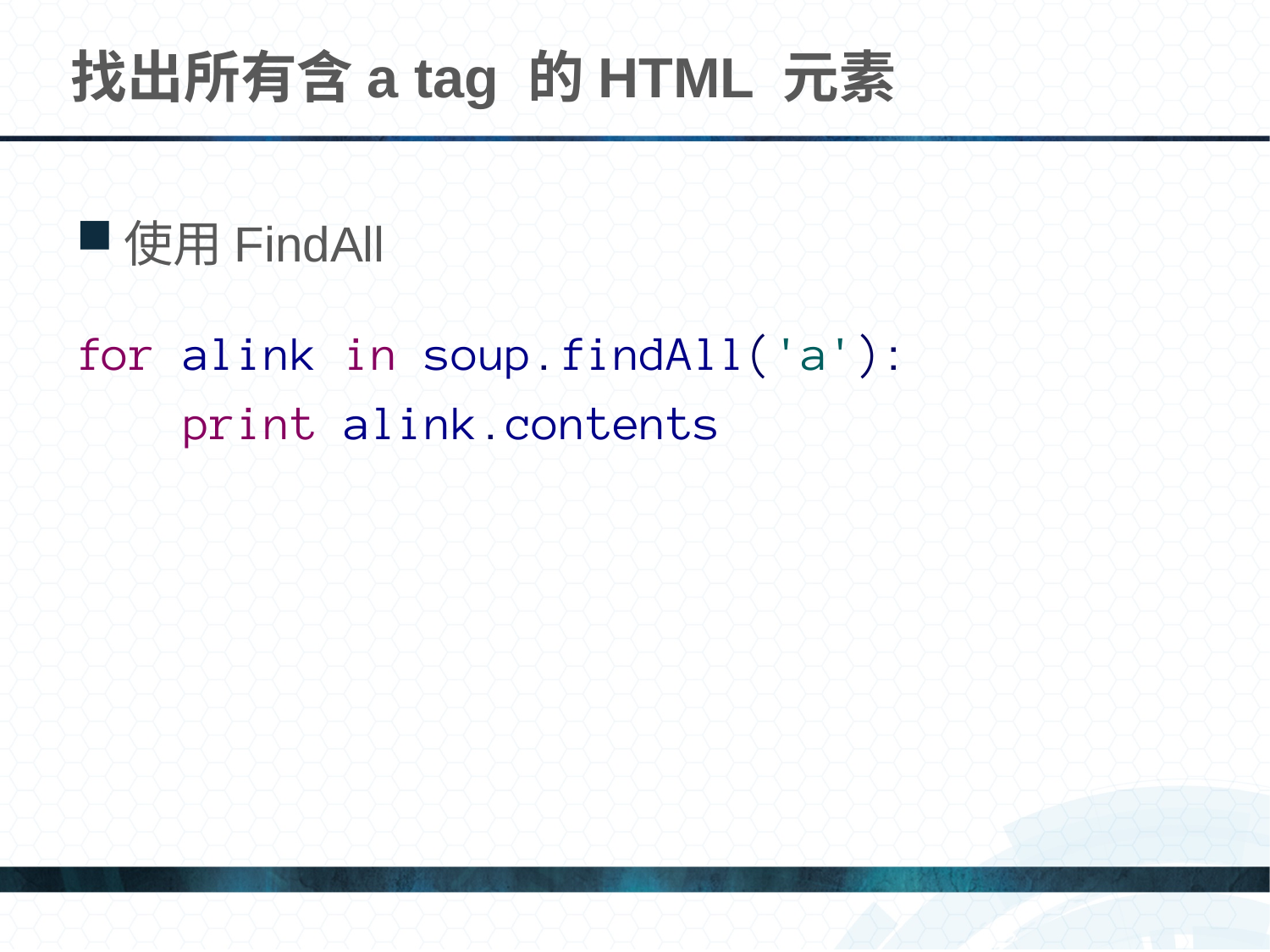

# 找出所有含a tag 的HTML 元素
使用FindAll

for alink in soup.findAll('a'):
    print alink.contents